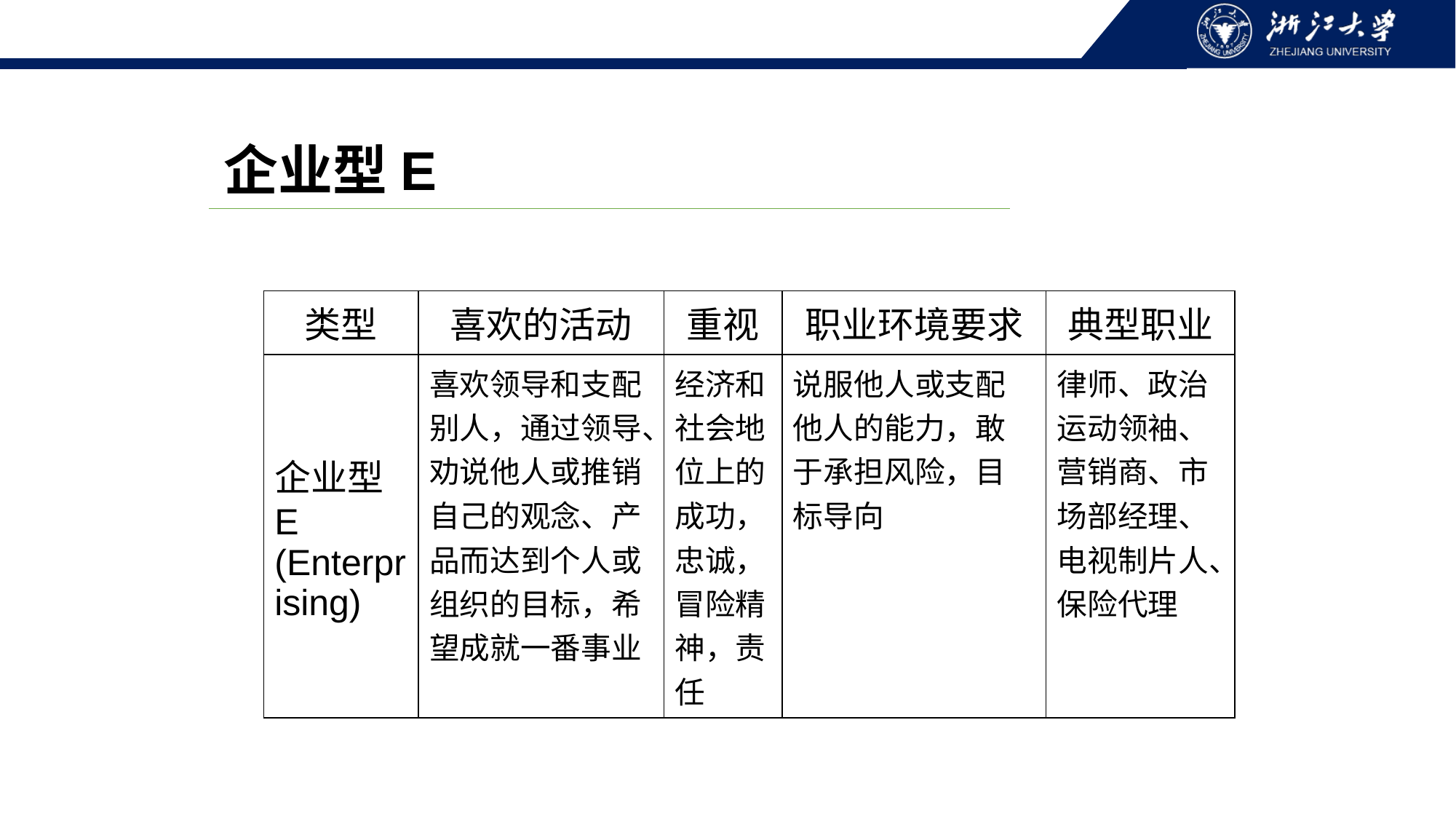

企业型E
| 类型 | 喜欢的活动 | 重视 | 职业环境要求 | 典型职业 |
| --- | --- | --- | --- | --- |
| 企业型E (Enterprising) | 喜欢领导和支配别人，通过领导、劝说他人或推销自己的观念、产品而达到个人或组织的目标，希望成就一番事业 | 经济和社会地位上的成功，忠诚，冒险精神，责任 | 说服他人或支配他人的能力，敢于承担风险，目标导向 | 律师、政治运动领袖、营销商、市场部经理、电视制片人、保险代理 |